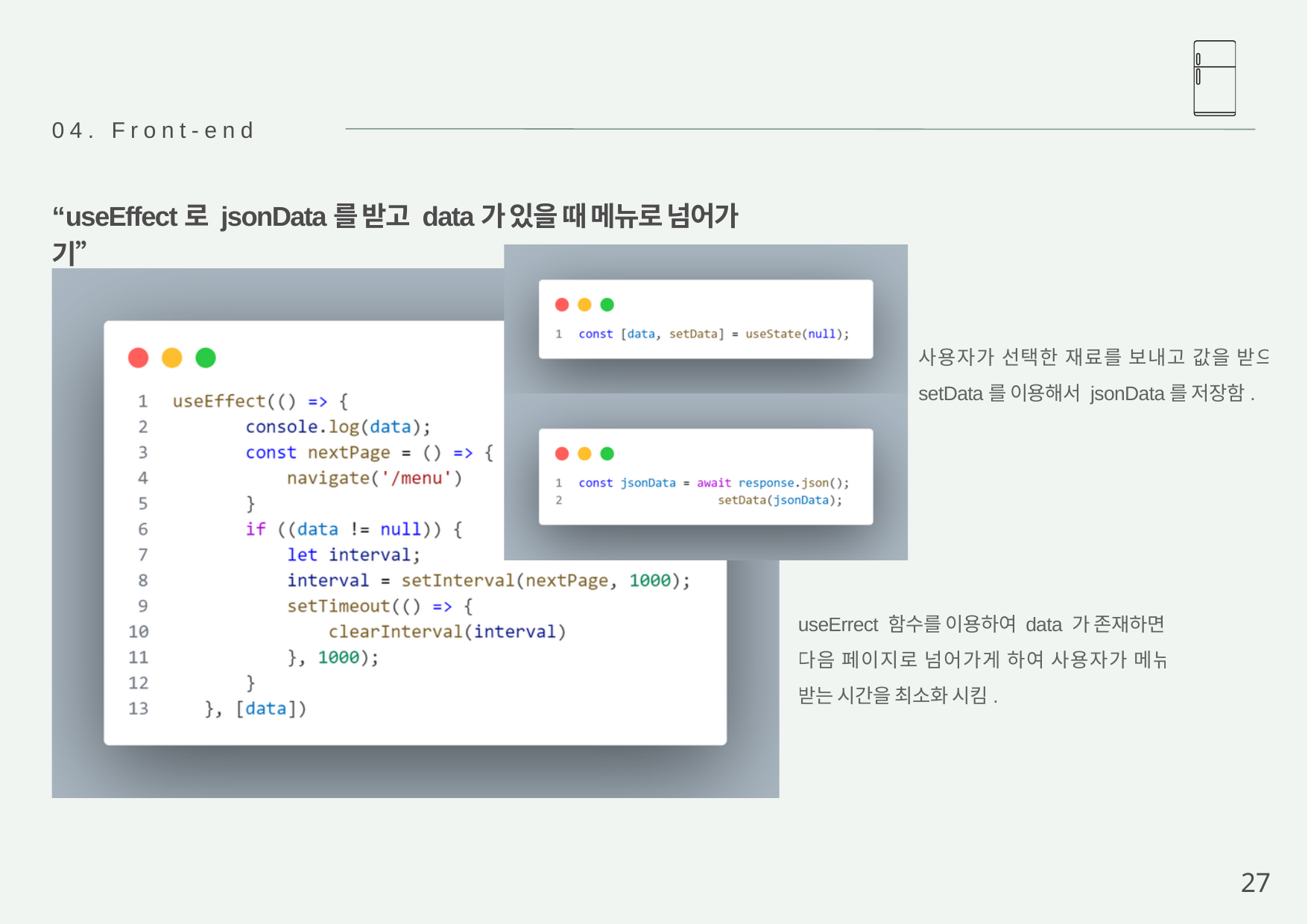

04. Front-end

“useEffect로 jsonData를 받고 data가 있을 때 메뉴로 넘어가기”

사용자가 선택한 재료를 보내고 값을 받으면 setData를 이용해서 jsonData를 저장함.

useErrect 함수를 이용하여 data 가 존재하면
다음 페이지로 넘어가게 하여 사용자가 메뉴를 받는 시간을 최소화 시킴.
27